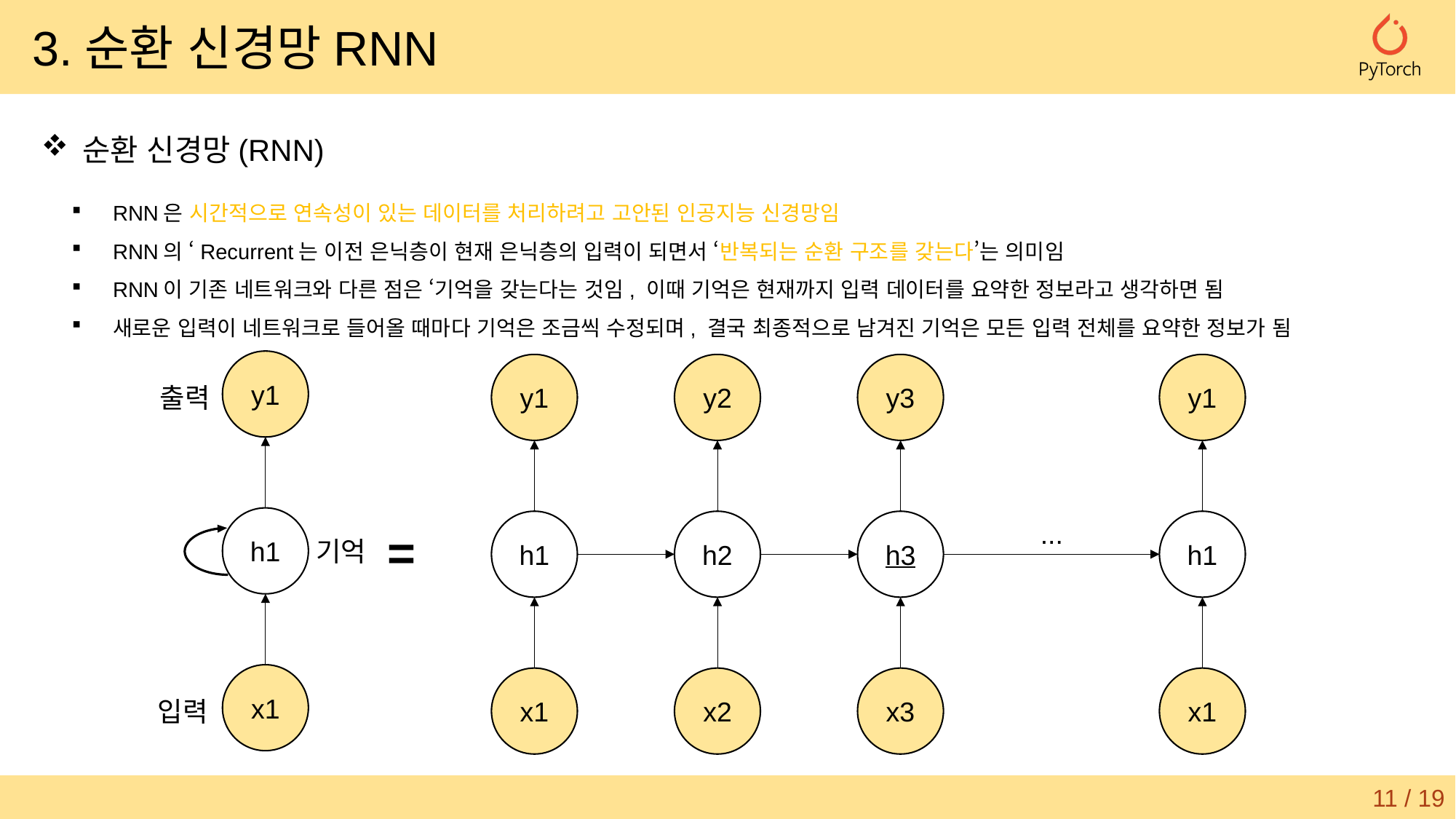

3.순환 신경망RNN
순환 신경망(RNN)
RNN은 시간적으로 연속성이 있는 데이터를 처리하려고 고안된 인공지능 신경망임
RNN의 ‘Recurrent는 이전 은닉층이 현재 은닉층의 입력이 되면서 ‘반복되는 순환 구조를 갖는다’는 의미임
RNN이 기존 네트워크와 다른 점은 ‘기억을 갖는다는 것임, 이때 기억은 현재까지 입력 데이터를 요약한 정보라고 생각하면 됨
새로운 입력이 네트워크로 들어올 때마다 기억은 조금씩 수정되며, 결국 최종적으로 남겨진 기억은 모든 입력 전체를 요약한 정보가 됨
y1
h1
x1
y1
h1
x1
y3
h3
x3
y1
h1
x1
y2
h2
x2
출력

...
=
기억
입력
11 / 19